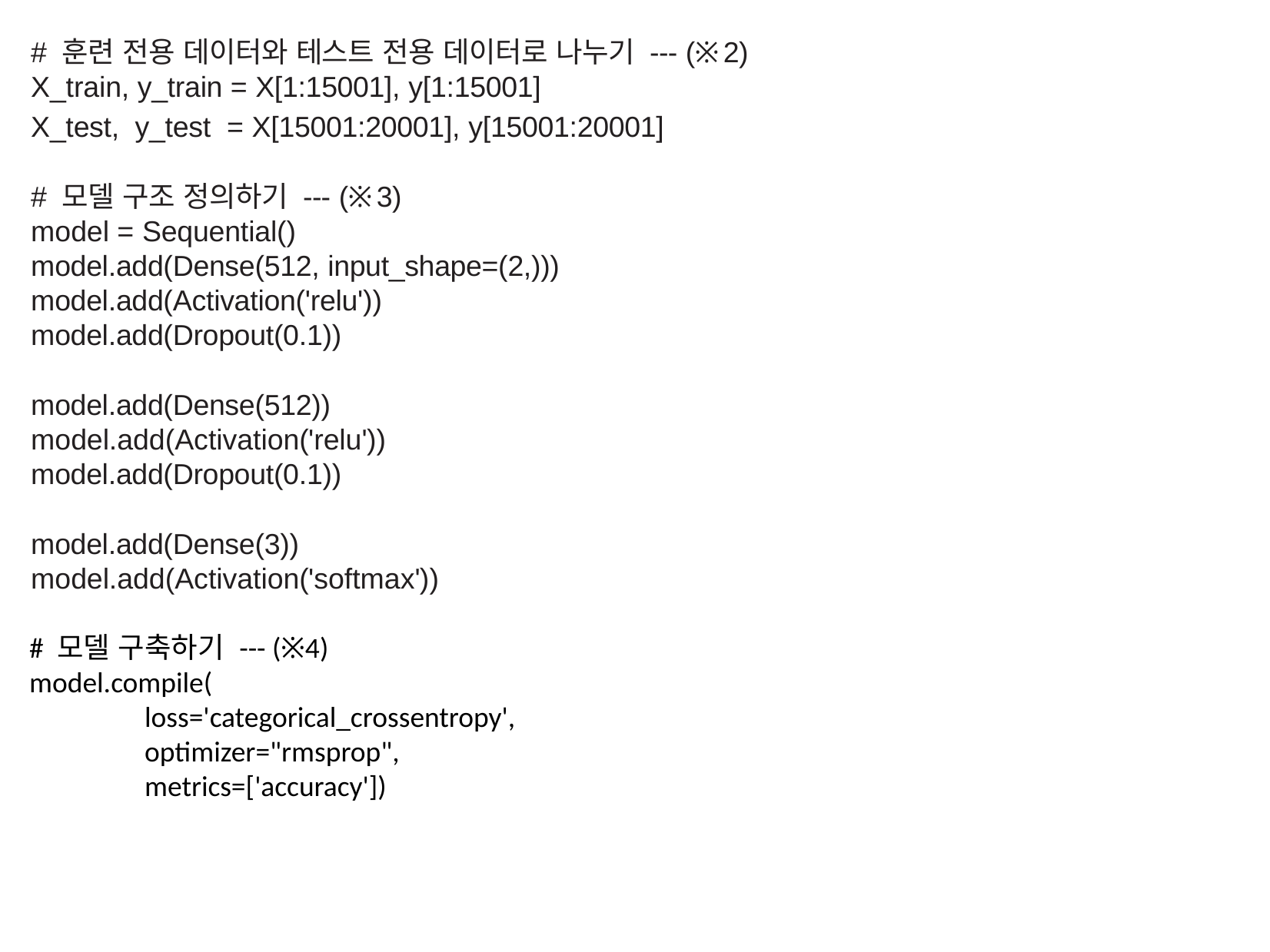

# 훈련 전용 데이터와 테스트 전용 데이터로 나누기 --- (※2)
X_train, y_train = X[1:15001], y[1:15001]
X_test,  y_test  = X[15001:20001], y[15001:20001]

# 모델 구조 정의하기 --- (※3)
model = Sequential()
model.add(Dense(512, input_shape=(2,)))
model.add(Activation('relu'))
model.add(Dropout(0.1))

model.add(Dense(512))
model.add(Activation('relu'))
model.add(Dropout(0.1))

model.add(Dense(3))
model.add(Activation('softmax'))

# 모델 구축하기 --- (※4)
model.compile(
	loss='categorical_crossentropy',
	optimizer="rmsprop",
	metrics=['accuracy'])